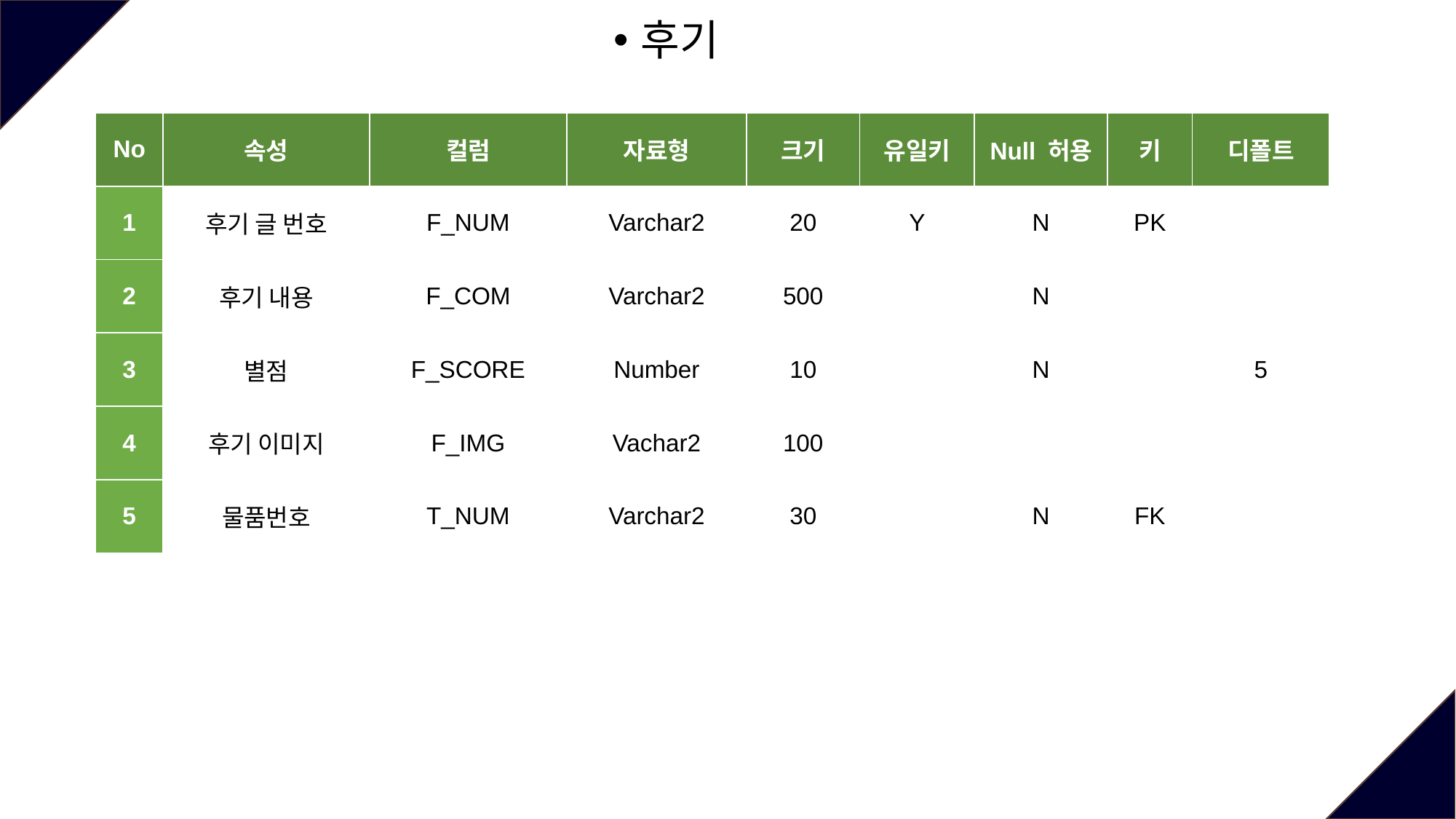

후기
| No | 속성 | 컬럼 | 자료형 | 크기 | 유일키 | Null 허용 | 키 | 디폴트 |
| --- | --- | --- | --- | --- | --- | --- | --- | --- |
| 1 | 후기 글 번호 | F\_NUM | Varchar2 | 20 | Y | N | PK |  |
| 2 | 후기 내용 | F\_COM | Varchar2 | 500 |  | N |  |  |
| 3 | 별점 | F\_SCORE | Number | 10 |  | N |  | 5 |
| 4 | 후기 이미지 | F\_IMG | Vachar2 | 100 |  |  |  |  |
| 5 | 물품번호 | T\_NUM | Varchar2 | 30 |  | N | FK |  |